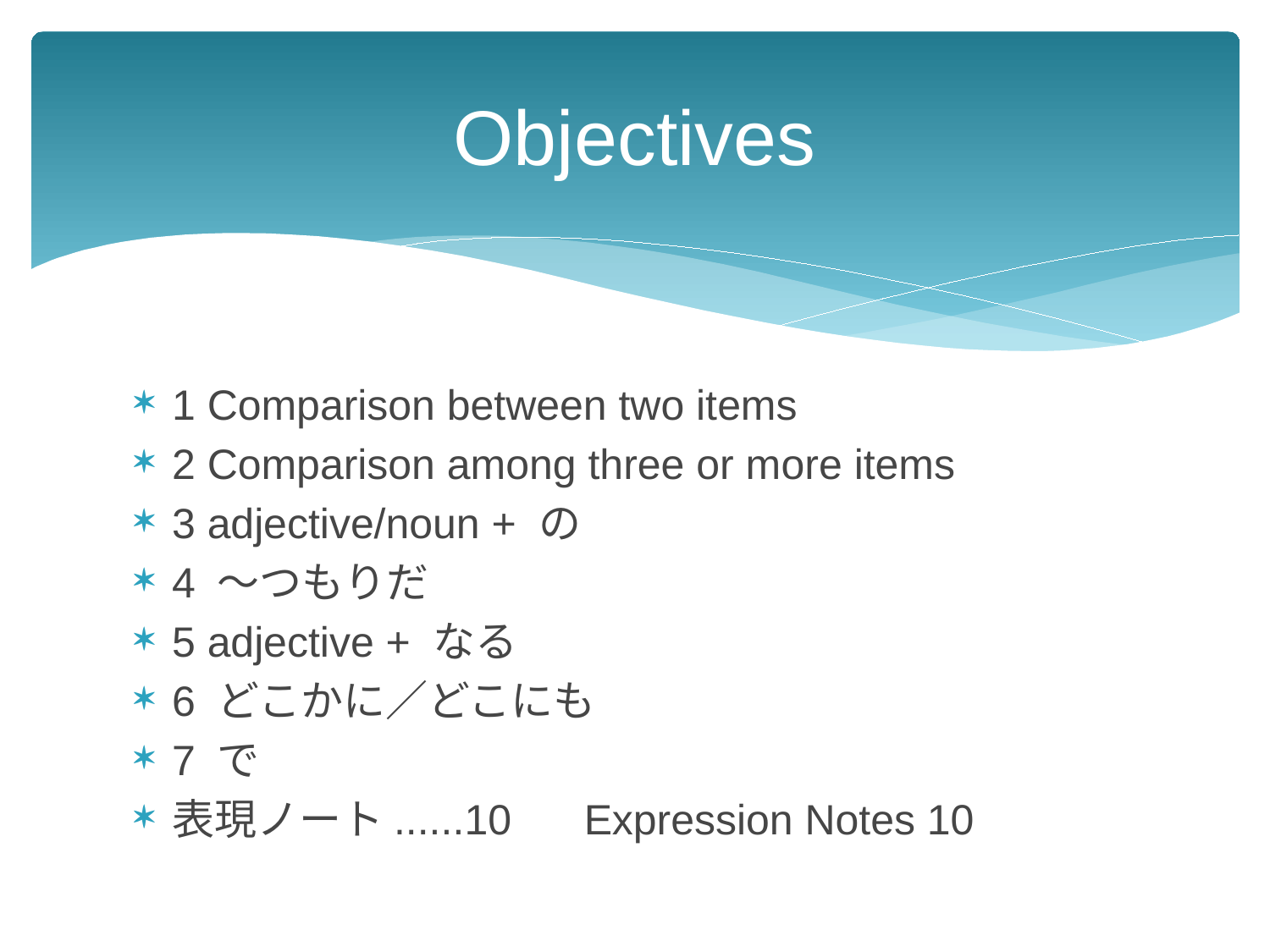

# Objectives
1 Comparison between two items
2 Comparison among three or more items
3 adjective/noun + の
4 ～つもりだ
5 adjective + なる
6 どこかに／どこにも
7 で
表現ノート......10　 Expression Notes 10